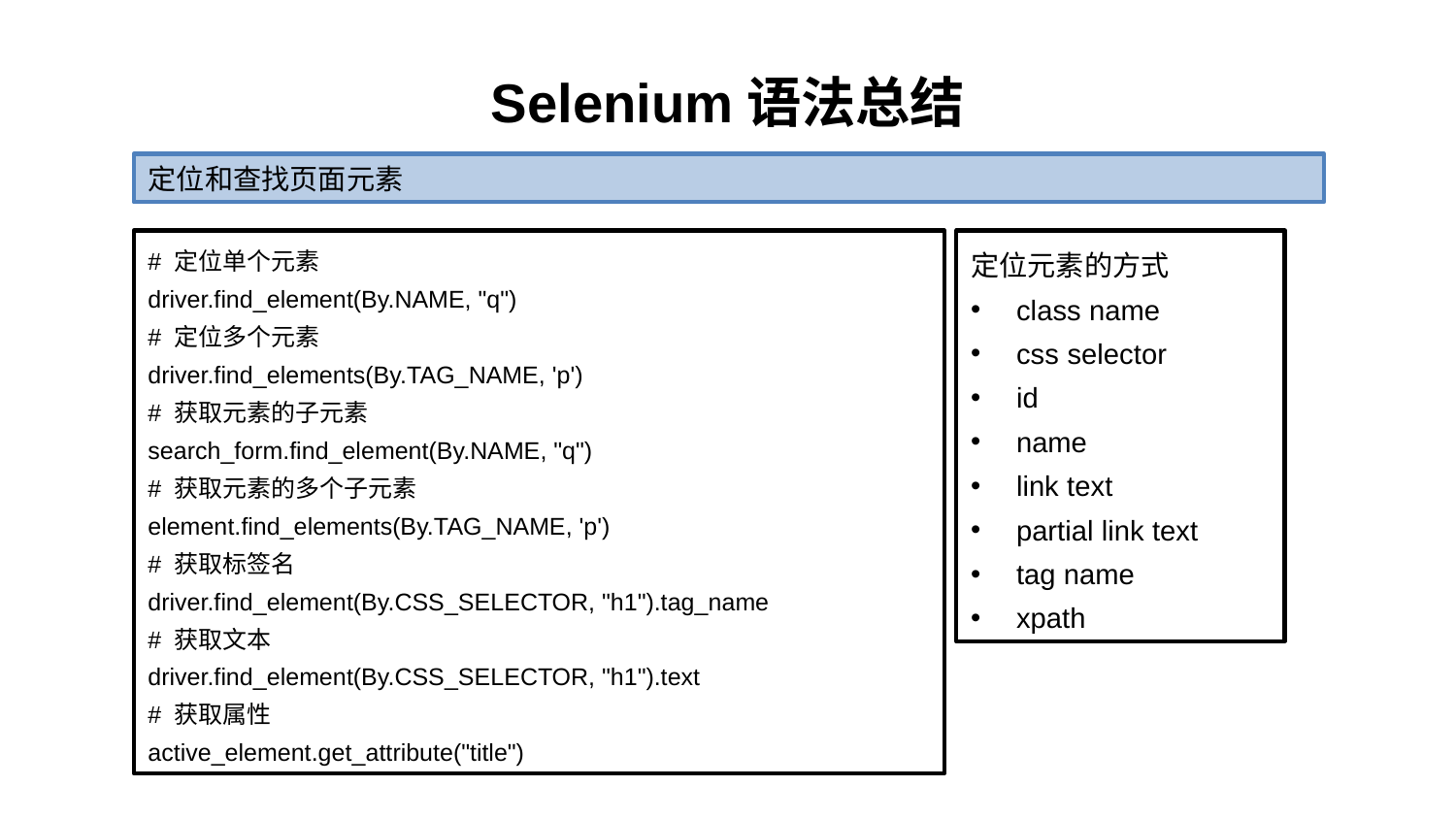

# Selenium语法总结
定位和查找页面元素
# 定位单个元素
driver.find_element(By.NAME, "q")
# 定位多个元素
driver.find_elements(By.TAG_NAME, 'p')
# 获取元素的子元素
search_form.find_element(By.NAME, "q")
# 获取元素的多个子元素
element.find_elements(By.TAG_NAME, 'p')
# 获取标签名
driver.find_element(By.CSS_SELECTOR, "h1").tag_name
# 获取文本
driver.find_element(By.CSS_SELECTOR, "h1").text
# 获取属性
active_element.get_attribute("title")
定位元素的方式
class name
css selector
id
name
link text
partial link text
tag name
xpath